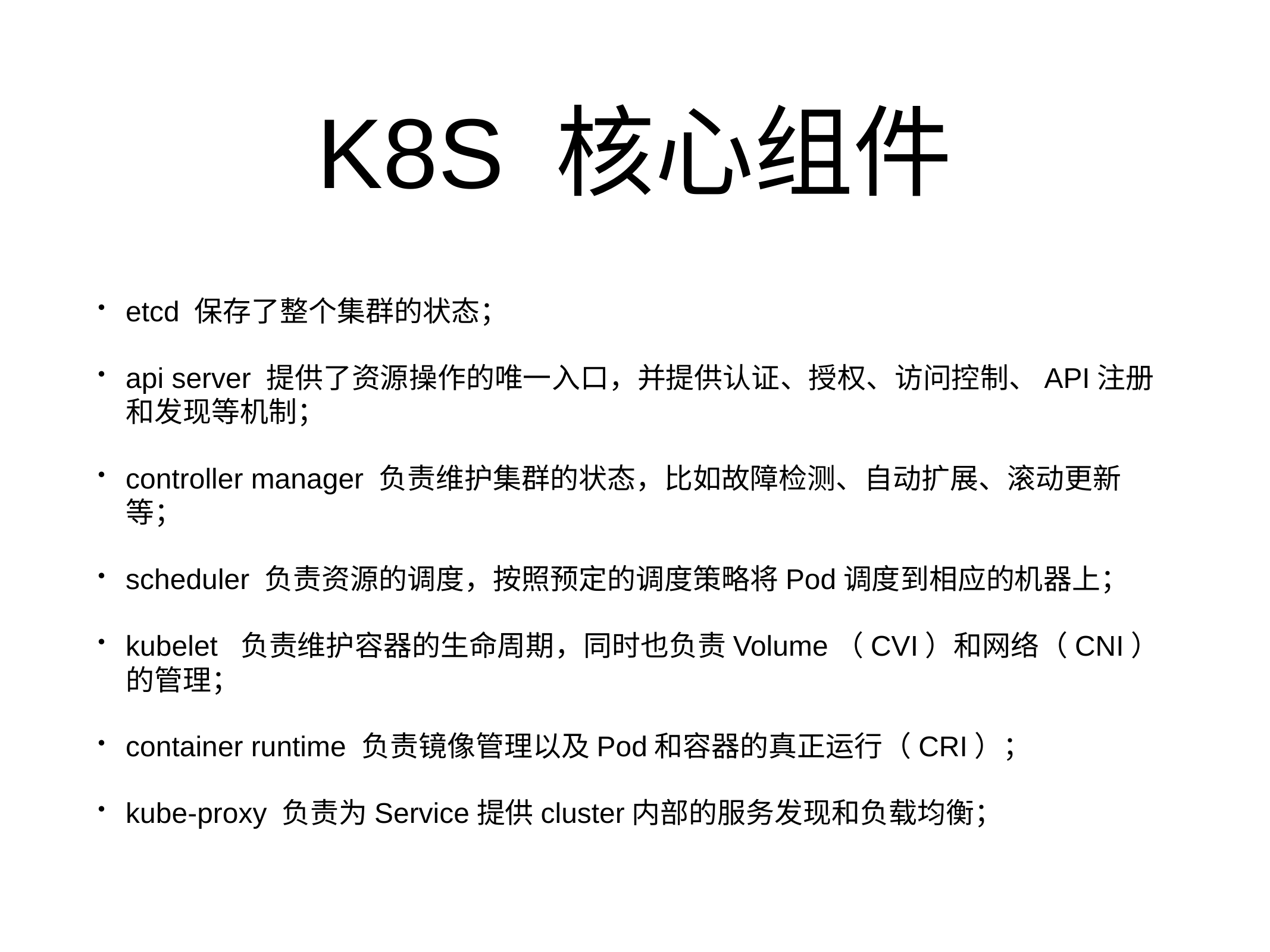

# K8S 核心组件
etcd 保存了整个集群的状态；
api server 提供了资源操作的唯一入口，并提供认证、授权、访问控制、API注册和发现等机制；
controller manager 负责维护集群的状态，比如故障检测、自动扩展、滚动更新等；
scheduler 负责资源的调度，按照预定的调度策略将Pod调度到相应的机器上；
kubelet  负责维护容器的生命周期，同时也负责Volume（CVI）和网络（CNI）的管理；
container runtime 负责镜像管理以及Pod和容器的真正运行（CRI）；
kube-proxy 负责为Service提供cluster内部的服务发现和负载均衡；